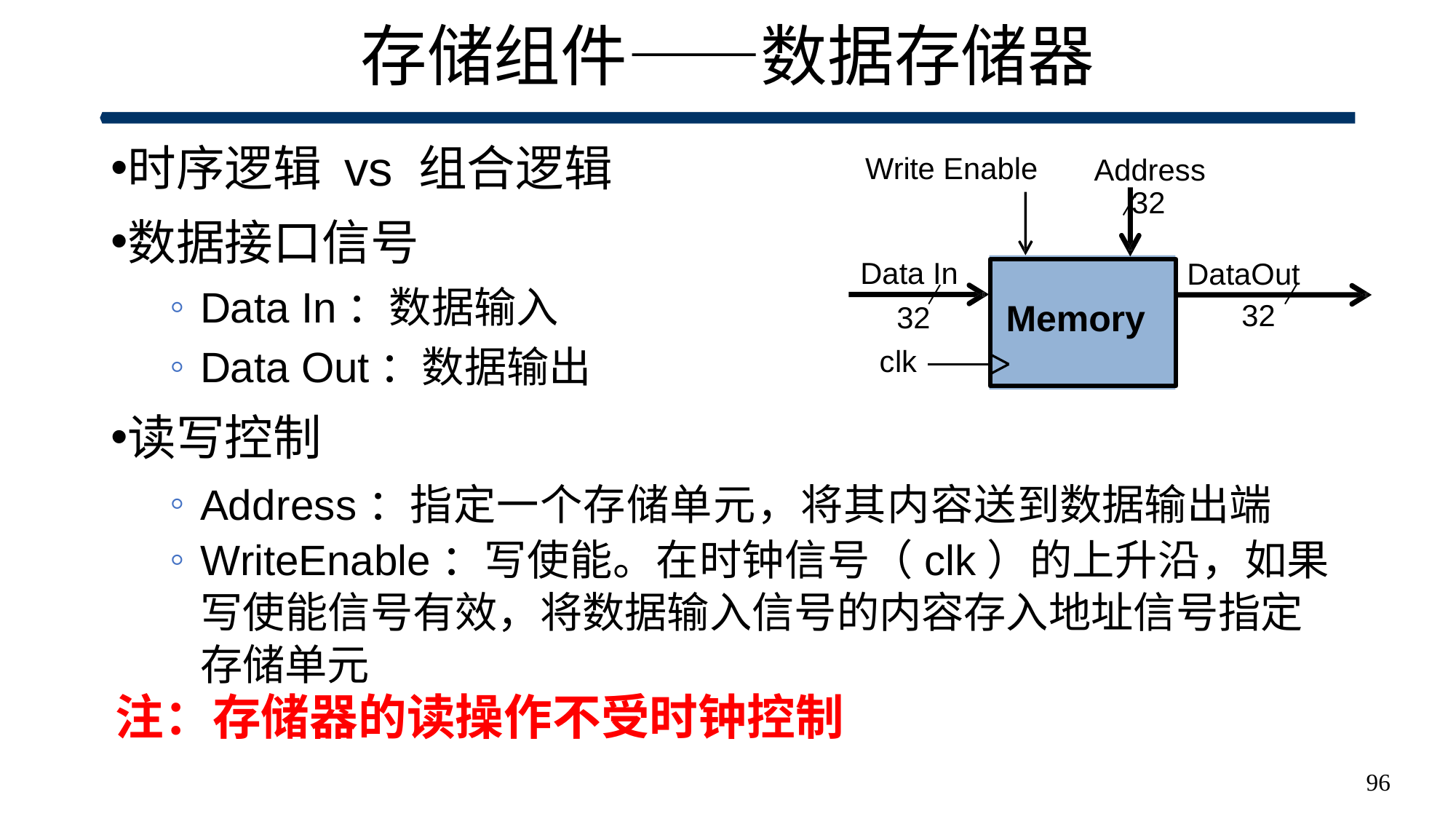

# 存储组件——数据存储器
时序逻辑 vs 组合逻辑
数据接口信号
Data In：数据输入
Data Out：数据输出
读写控制
Address：指定一个存储单元，将其内容送到数据输出端
WriteEnable：写使能。在时钟信号（clk）的上升沿，如果写使能信号有效，将数据输入信号的内容存入地址信号指定存储单元
注：存储器的读操作不受时钟控制

Write Enable
Address  32

Data In  32
DataOut
32

Memory

clk

96